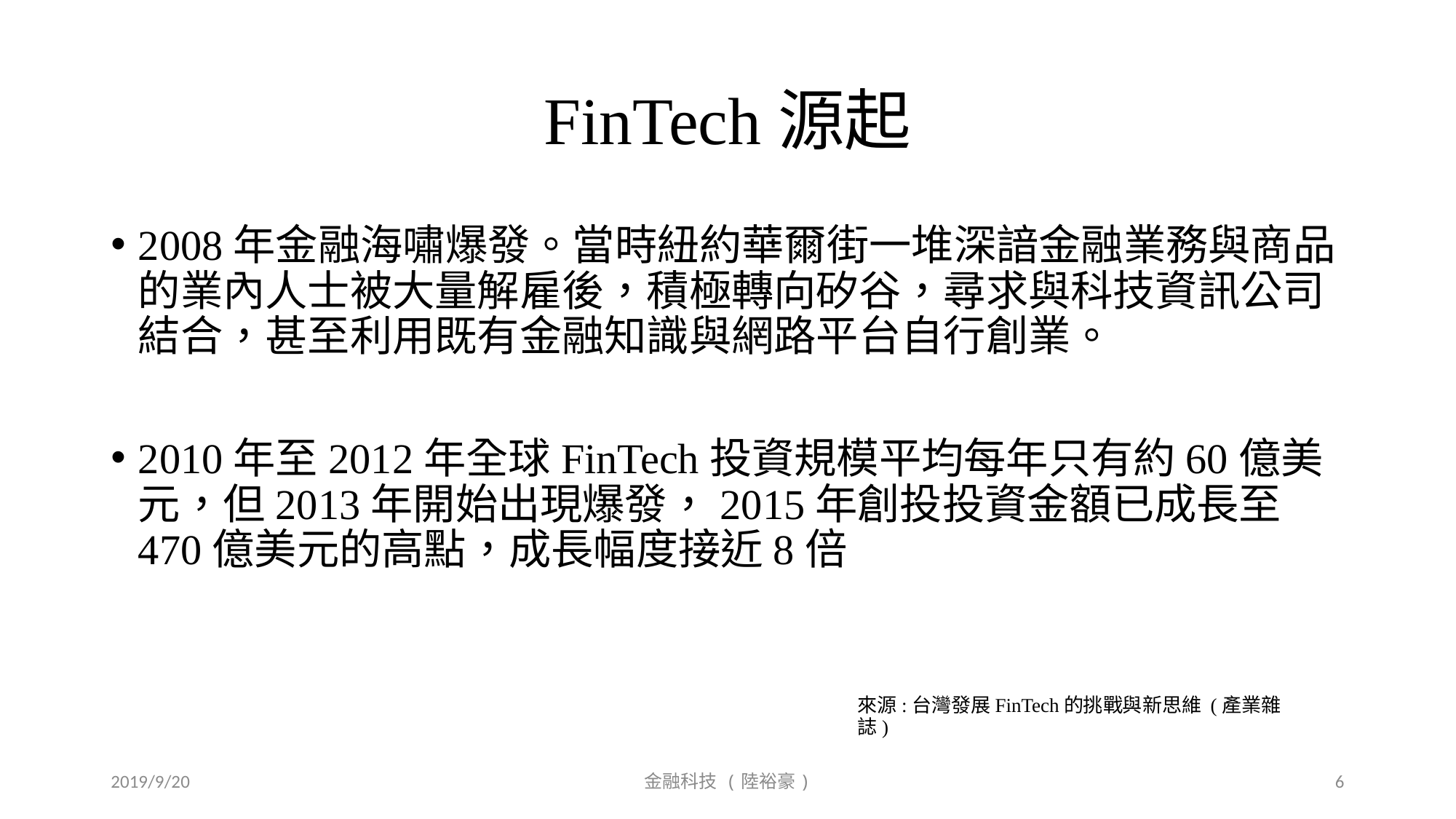

# FinTech源起
2008年金融海嘯爆發。當時紐約華爾街一堆深諳金融業務與商品的業內人士被大量解雇後，積極轉向矽谷，尋求與科技資訊公司結合，甚至利用既有金融知識與網路平台自行創業。

2010年至2012年全球FinTech投資規模平均每年只有約60億美元，但2013年開始出現爆發，2015年創投投資金額已成長至470億美元的高點，成長幅度接近8倍
來源:台灣發展FinTech的挑戰與新思維 (產業雜誌)
2019/9/20
金融科技 (陸裕豪)
6